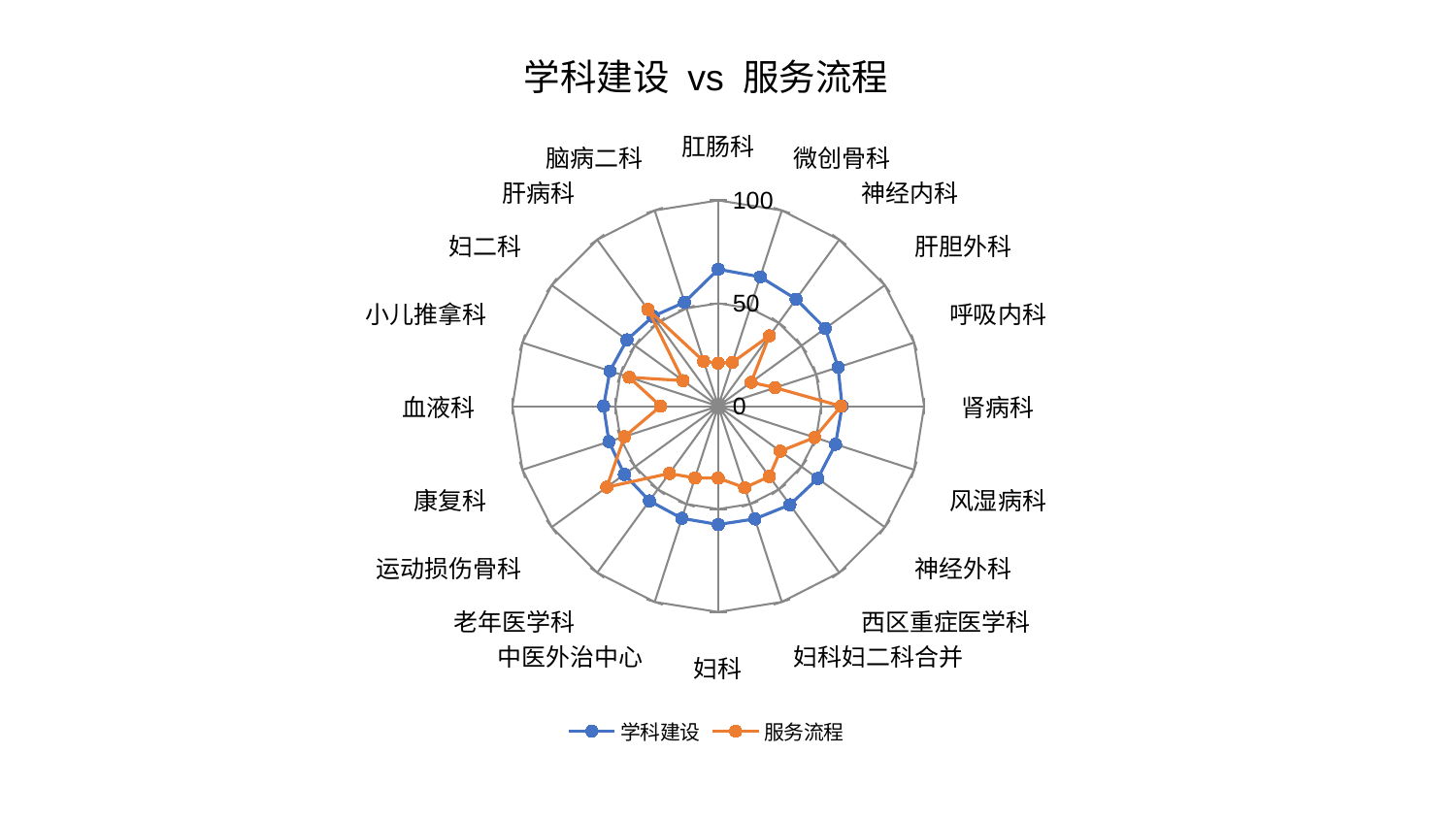

### Chart: 学科建设 vs 服务流程

| Category | 学科建设 | 服务流程 |
|---|---|---|
| 肛肠科 | 66.52963282865501 | 20.935126706545557 |
| 微创骨科 | 66.06429905200193 | 22.407384338102126 |
| 神经内科 | 64.30762968693939 | 42.27054796801529 |
| 肝胆外科 | 64.25868642607816 | 19.738464617298295 |
| 呼吸内科 | 61.20243356534295 | 29.031597729595916 |
| 肾病科 | 60.173126656446414 | 59.638255956765995 |
| 风湿病科 | 59.90049396216993 | 49.25089371800906 |
| 神经外科 | 59.76354882560624 | 37.22961433038996 |
| 西区重症医学科 | 59.23483318671089 | 42.23019546288853 |
| 妇科妇二科合并 | 57.59469138118501 | 41.66732171374692 |
| 妇科 | 57.50085554554083 | 34.95524542499531 |
| 中医外治中心 | 57.304224543835325 | 36.68678117884373 |
| 老年医学科 | 56.86191611924647 | 40.422516199617206 |
| 运动损伤骨科 | 56.391624051313684 | 66.93919850598532 |
| 康复科 | 55.84016679036681 | 47.94744008039277 |
| 血液科 | 55.68854823453013 | 27.98678379288567 |
| 小儿推拿科 | 55.347838941753935 | 45.487218303060615 |
| 妇二科 | 54.83416646686501 | 21.134736195688507 |
| 肝病科 | 53.941975426284316 | 58.13146167116423 |
| 脑病二科 | 53.099049666836706 | 22.931401800047592 |
23